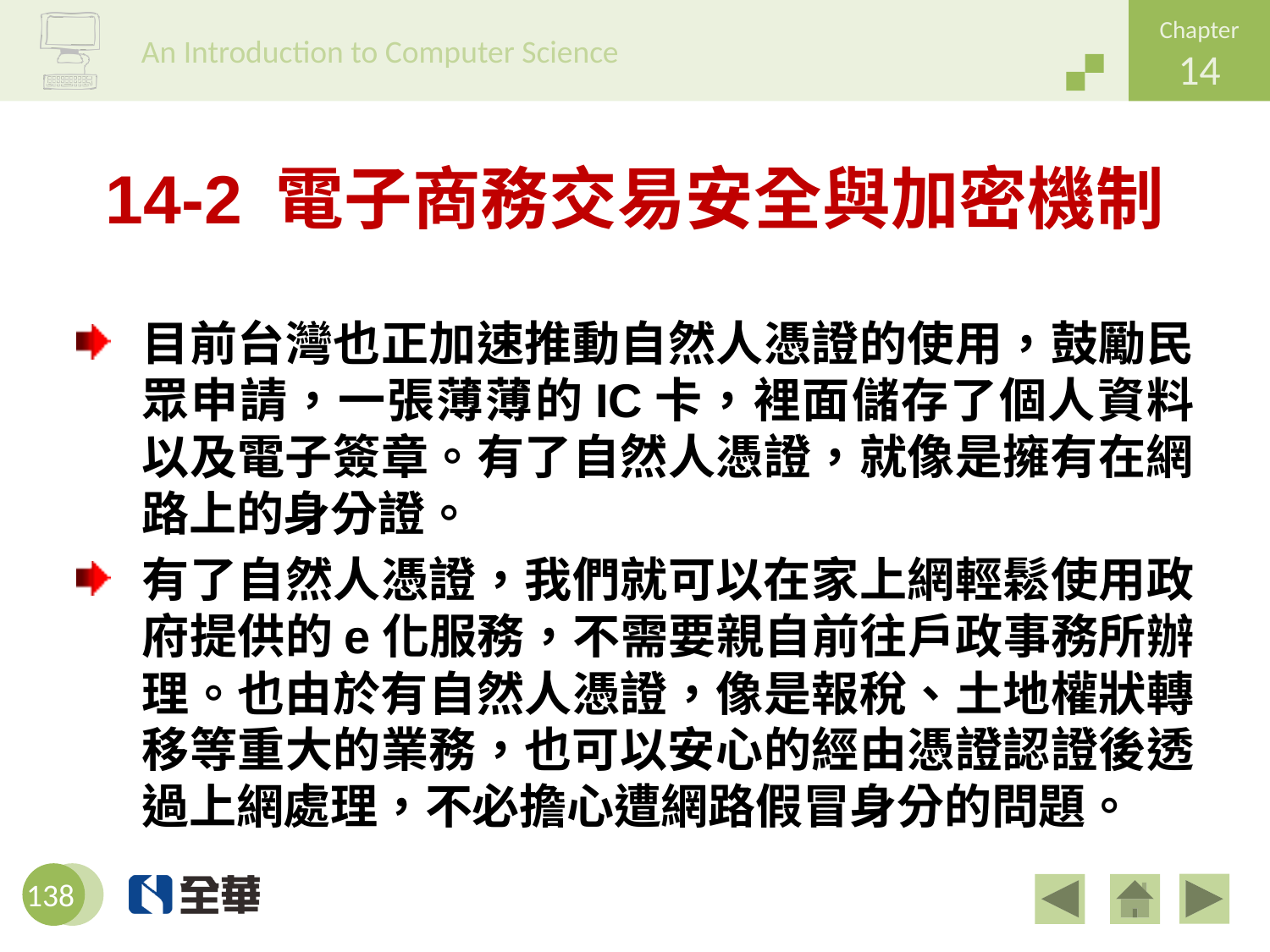

# 14-2 電子商務交易安全與加密機制
目前台灣也正加速推動自然人憑證的使用，鼓勵民眾申請，一張薄薄的IC卡，裡面儲存了個人資料以及電子簽章。有了自然人憑證，就像是擁有在網路上的身分證。
有了自然人憑證，我們就可以在家上網輕鬆使用政府提供的e化服務，不需要親自前往戶政事務所辦理。也由於有自然人憑證，像是報稅、土地權狀轉移等重大的業務，也可以安心的經由憑證認證後透過上網處理，不必擔心遭網路假冒身分的問題。